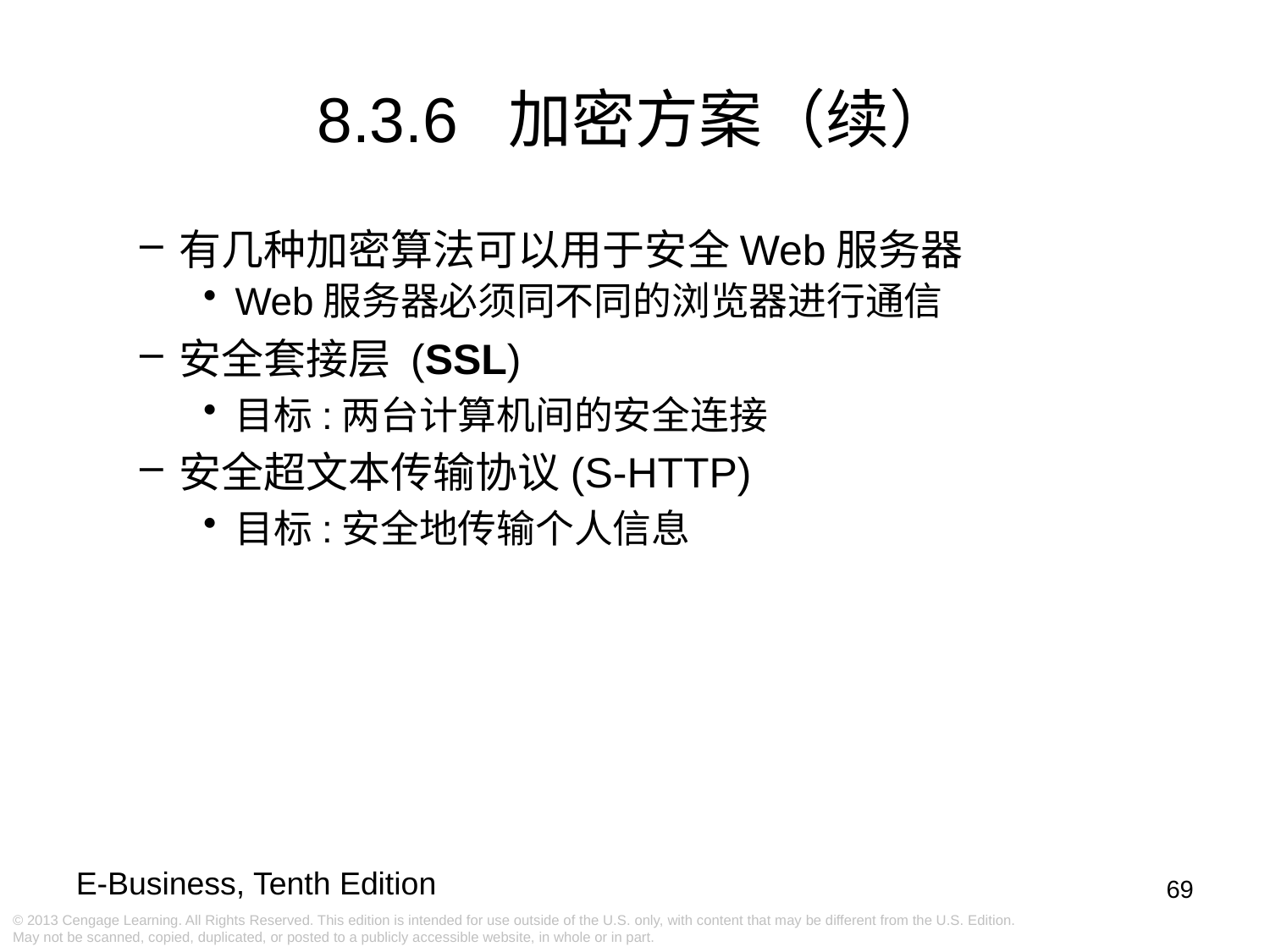

8.3.6  加密方案（续）
有几种加密算法可以用于安全Web服务器
Web服务器必须同不同的浏览器进行通信
安全套接层 (SSL)
目标:两台计算机间的安全连接
安全超文本传输协议(S-HTTP)
目标:安全地传输个人信息
69